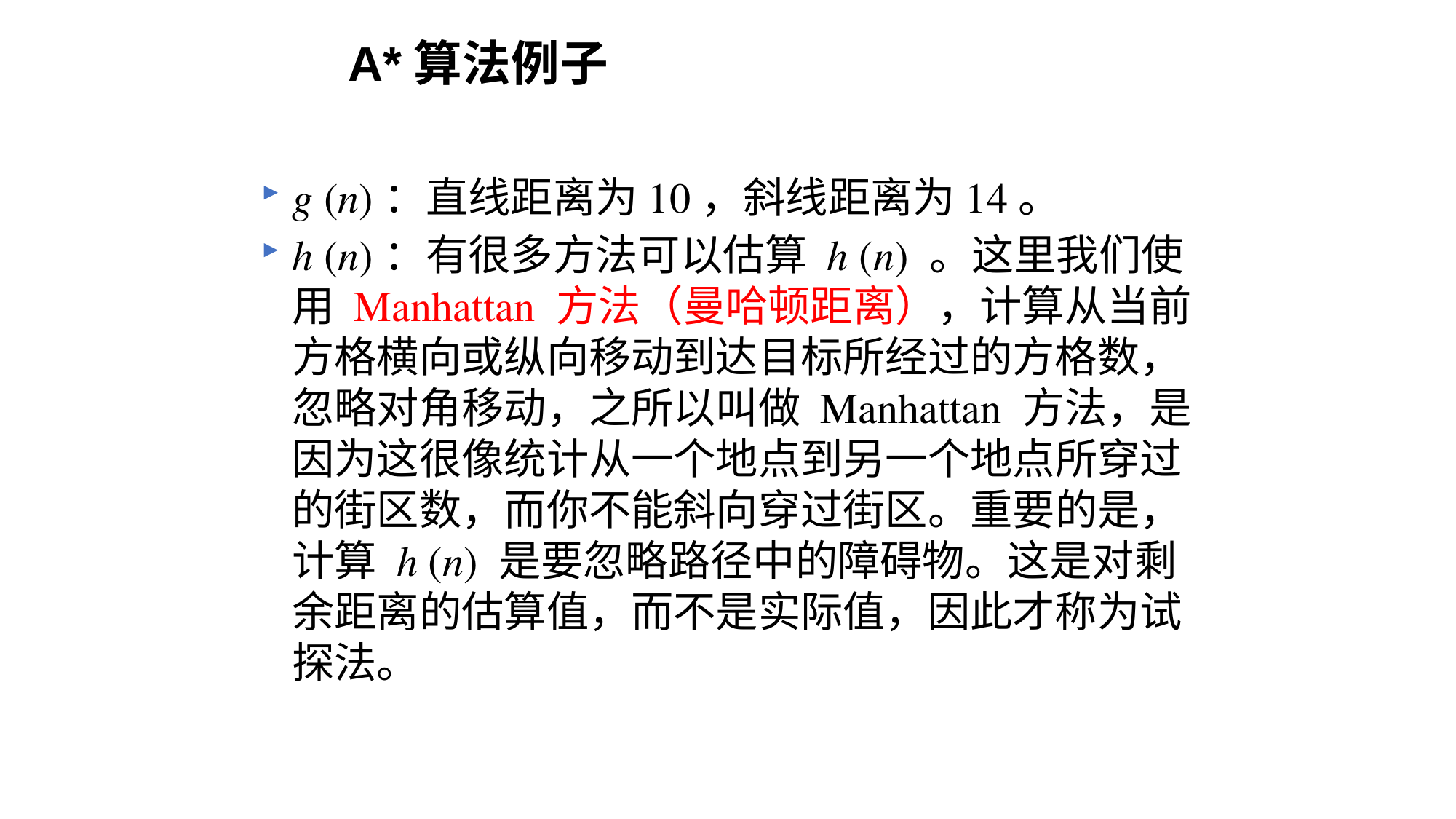

A*算法例子

g (n)：直线距离为10，斜线距离为14。
h (n)：有很多方法可以估算 h (n) 。这里我们使用 Manhattan 方法（曼哈顿距离），计算从当前方格横向或纵向移动到达目标所经过的方格数，忽略对角移动，之所以叫做 Manhattan 方法，是因为这很像统计从一个地点到另一个地点所穿过的街区数，而你不能斜向穿过街区。重要的是，计算 h (n) 是要忽略路径中的障碍物。这是对剩余距离的估算值，而不是实际值，因此才称为试探法。